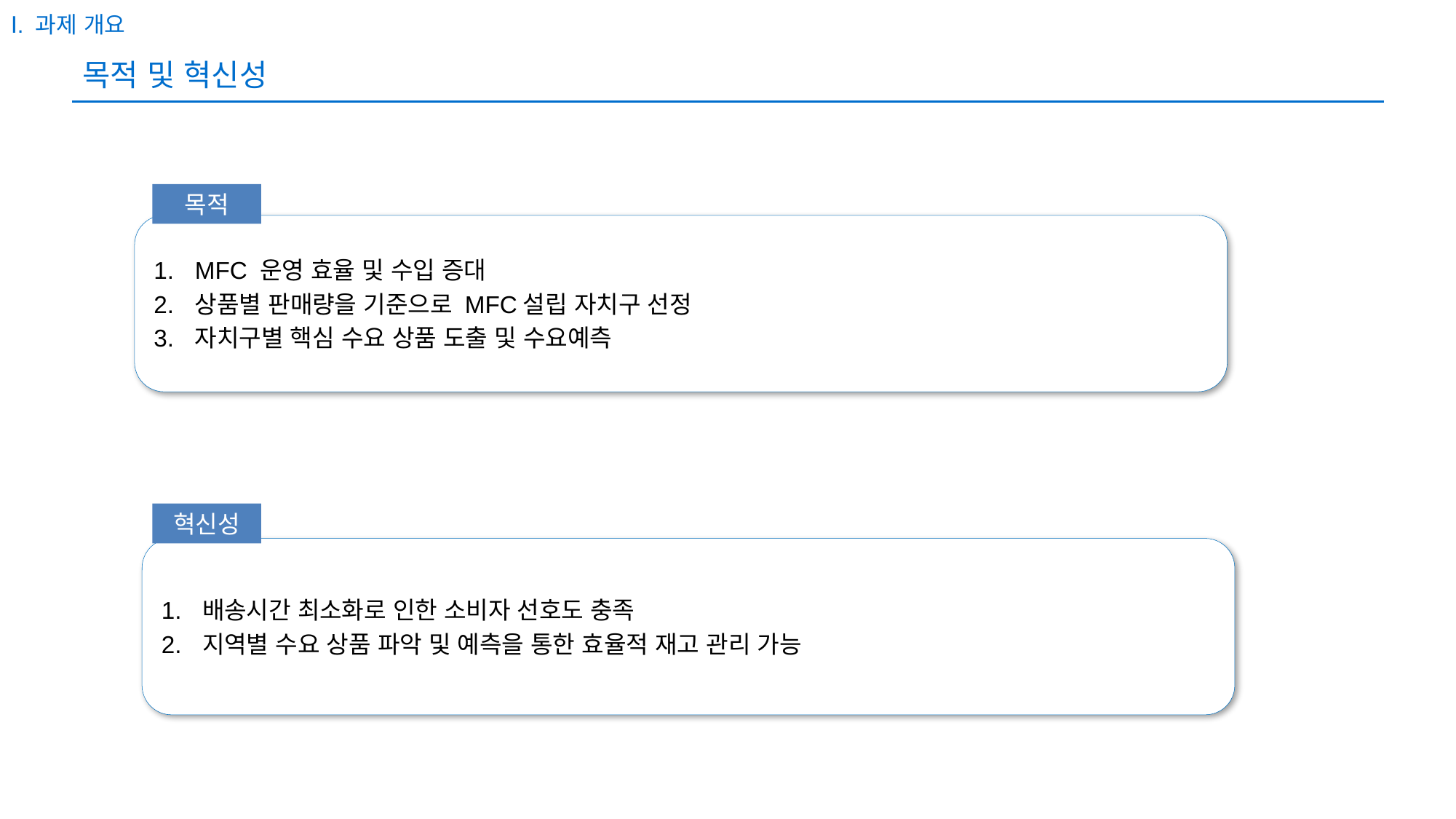

Ⅰ. 과제 개요
# 목적 및 혁신성
목적
MFC 운영 효율 및 수입 증대
상품별 판매량을 기준으로 MFC설립 자치구 선정
자치구별 핵심 수요 상품 도출 및 수요예측

혁신성
배송시간 최소화로 인한 소비자 선호도 충족
지역별 수요 상품 파악 및 예측을 통한 효율적 재고 관리 가능